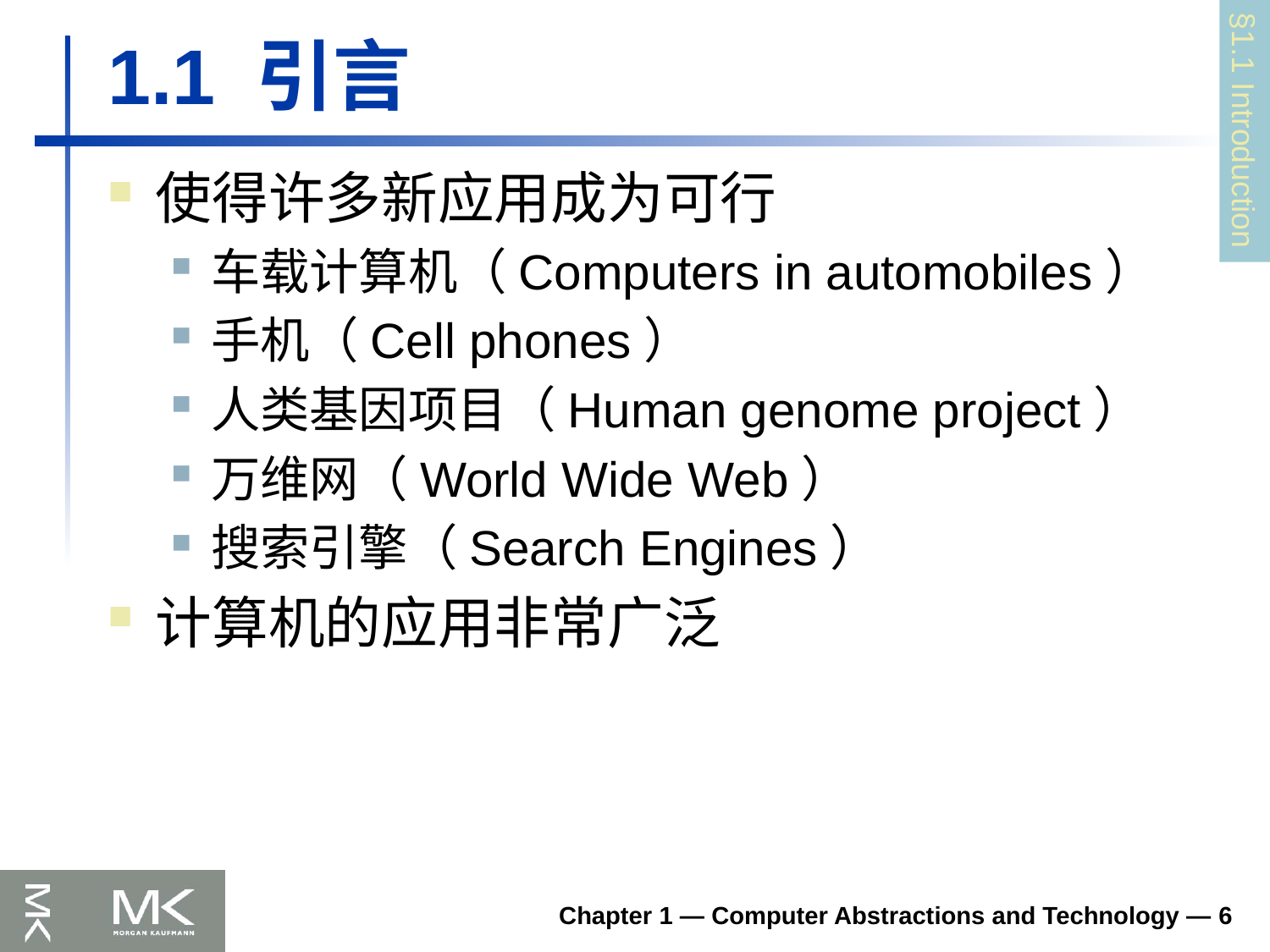

# 1.1 引言
§1.1 Introduction
使得许多新应用成为可行
车载计算机（Computers in automobiles）
手机（Cell phones）
人类基因项目（Human genome project）
万维网（World Wide Web）
搜索引擎（Search Engines）
计算机的应用非常广泛
Chapter 1 — Computer Abstractions and Technology — 6